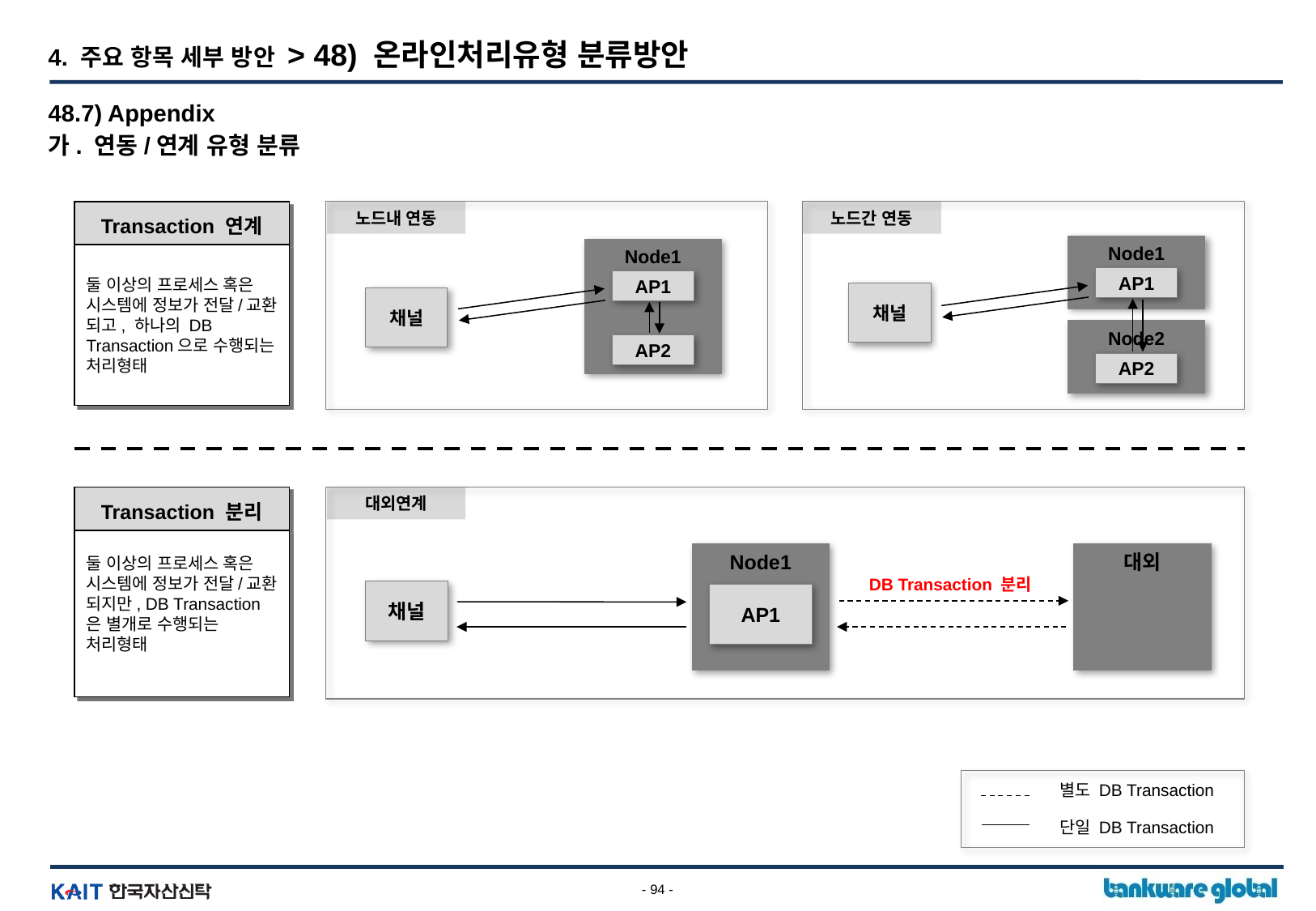

4. 주요 항목 세부 방안 > 48) 온라인처리유형 분류방안
48.7) Appendix
가. 연동/연계 유형 분류
Transaction 연계

노드내 연동
노드간 연동
Node1
Node1
둘 이상의 프로세스 혹은 시스템에 정보가 전달/교환 되고, 하나의 DB Transaction으로 수행되는 처리형태
AP1
AP1
채널
채널
Node2
AP2
AP2
Transaction 분리

대외연계
둘 이상의 프로세스 혹은 시스템에 정보가 전달/교환 되지만, DB Transaction은 별개로 수행되는 처리형태

Node1
대외
DB Transaction 분리
채널
AP1

별도 DB Transaction
단일 DB Transaction